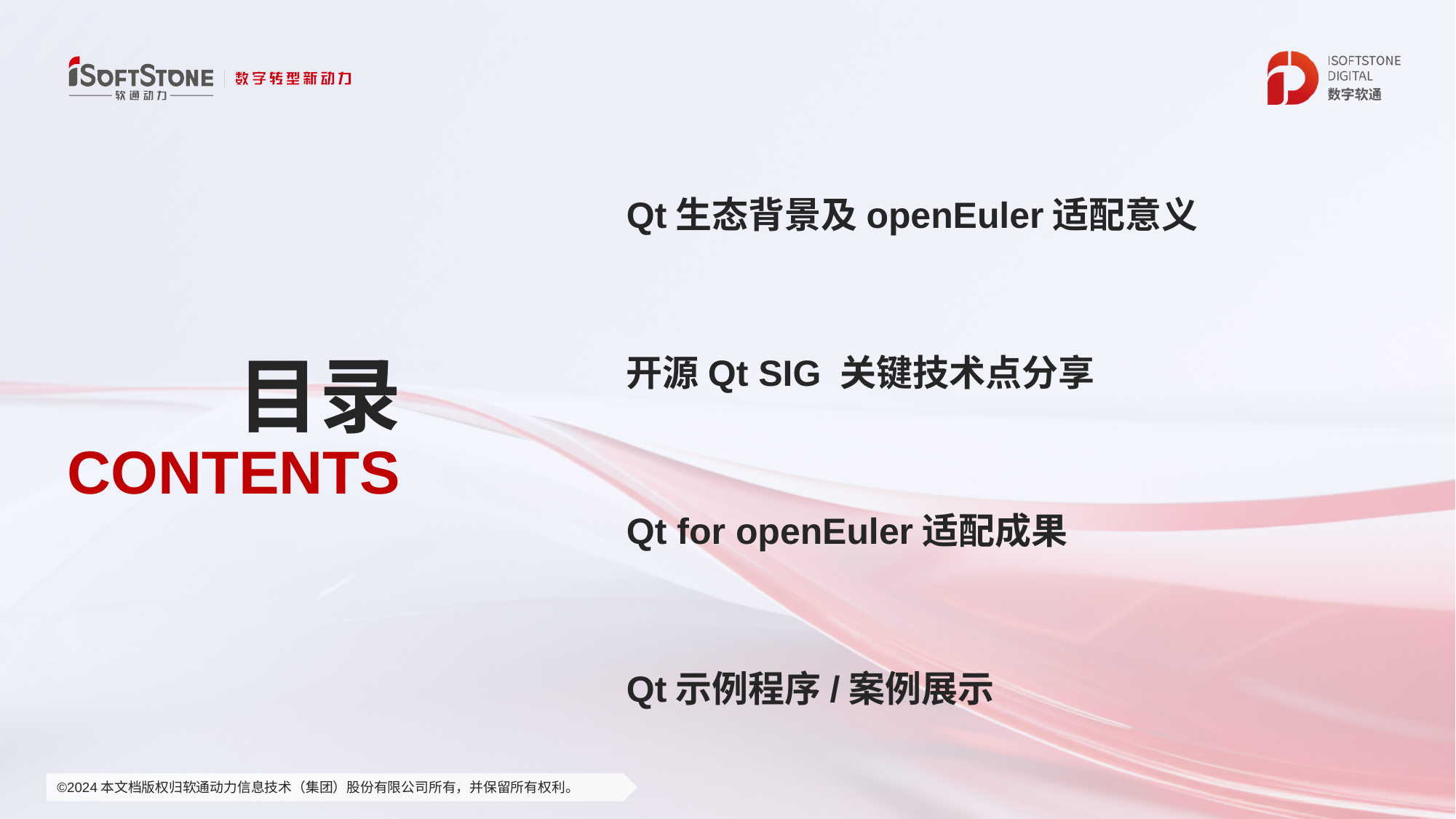

Qt生态背景及openEuler适配意义

开源Qt SIG 关键技术点分享

Qt for openEuler适配成果

Qt示例程序/案例展示